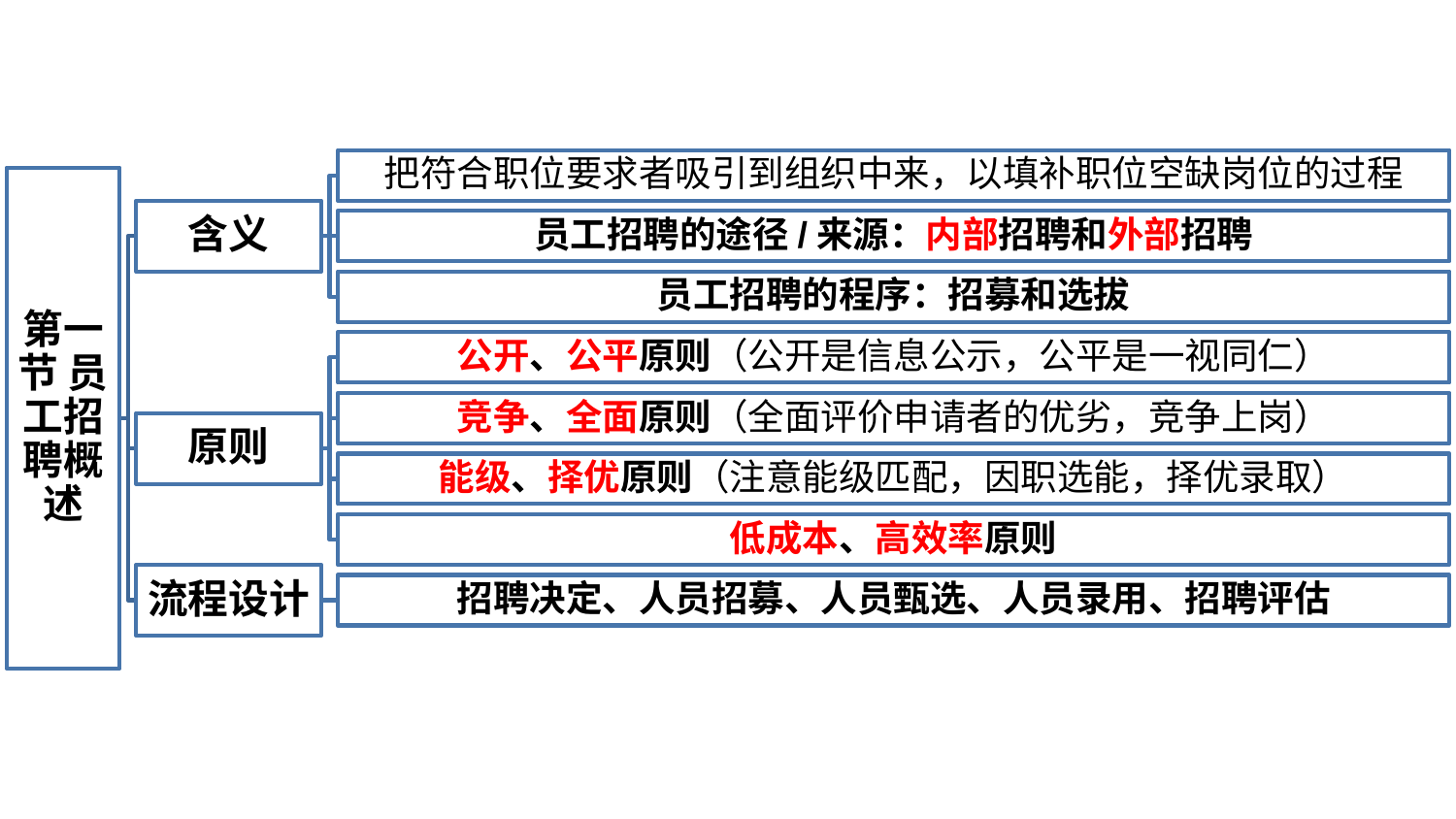

第一节 员工招聘概述
含义
把符合职位要求者吸引到组织中来，以填补职位空缺岗位的过程
员工招聘的途径/来源：内部招聘和外部招聘
员工招聘的程序：招募和选拔
原则
公开、公平原则（公开是信息公示，公平是一视同仁）
竞争、全面原则（全面评价申请者的优劣，竞争上岗）
能级、择优原则（注意能级匹配，因职选能，择优录取）
低成本、高效率原则
流程设计
招聘决定、人员招募、人员甄选、人员录用、招聘评估
多题型